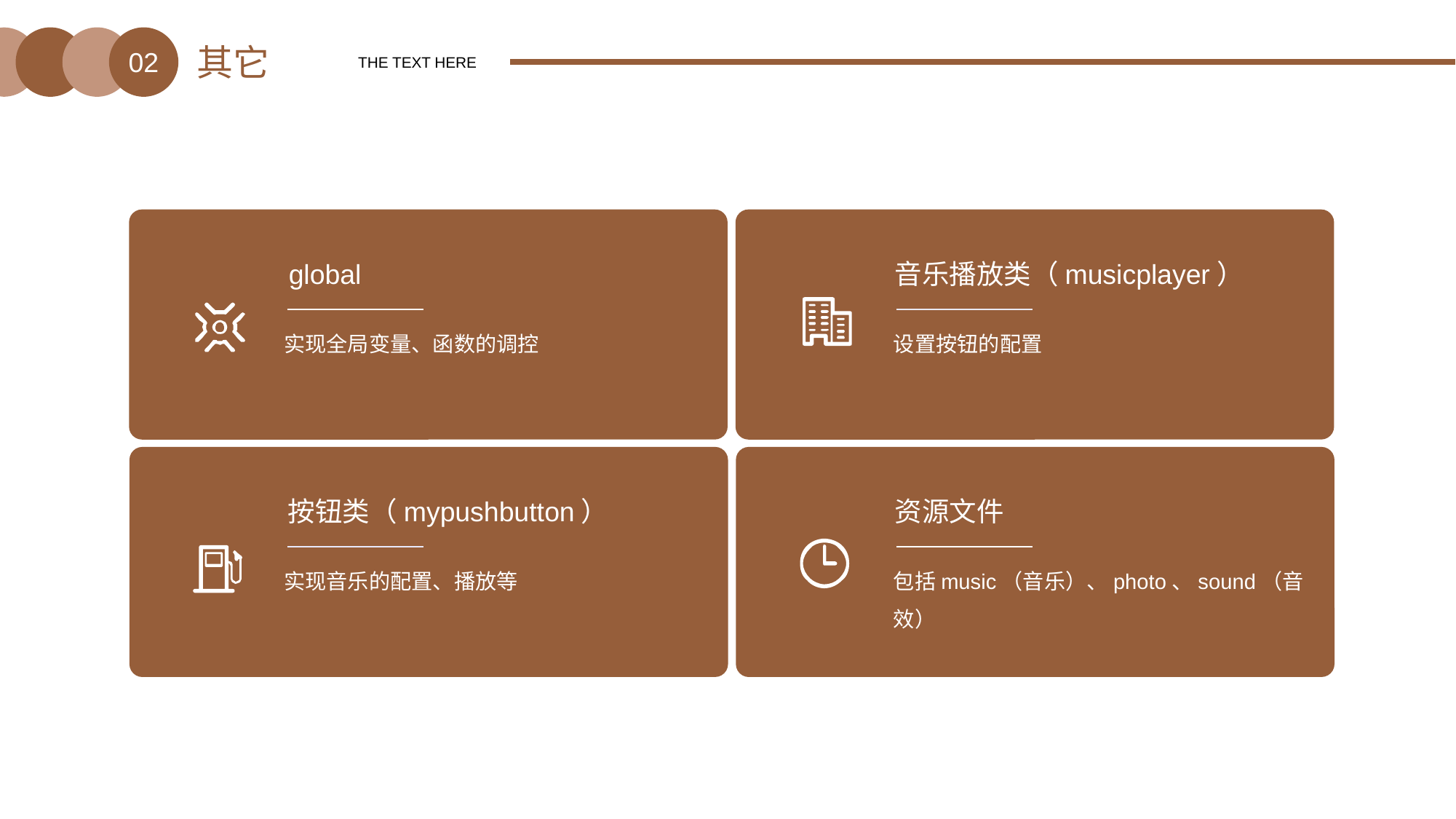

其它
02
THE TEXT HERE

global
音乐播放类（musicplayer）

实现全局变量、函数的调控
设置按钮的配置

按钮类（mypushbutton）
资源文件

实现音乐的配置、播放等
包括music（音乐）、photo、sound（音效）